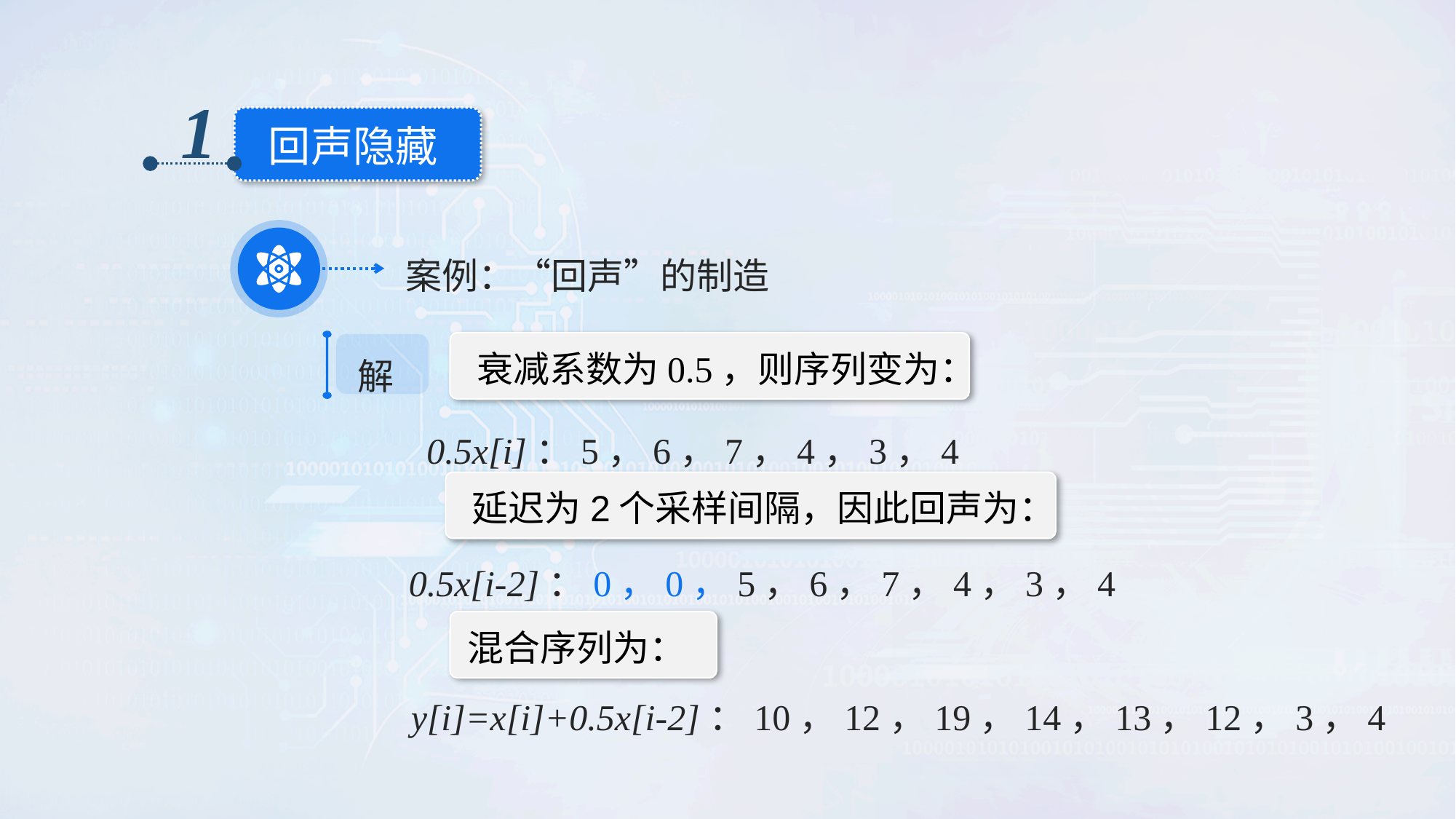

1

回声隐藏

案例：“回声”的制造
解

衰减系数为0.5，则序列变为：
0.5x[i]：5，6，7，4，3，4

延迟为2个采样间隔，因此回声为：
0.5x[i-2]：0，0，5，6，7，4，3，4

混合序列为：
y[i]=x[i]+0.5x[i-2]：10，12，19，14，13，12，3，4